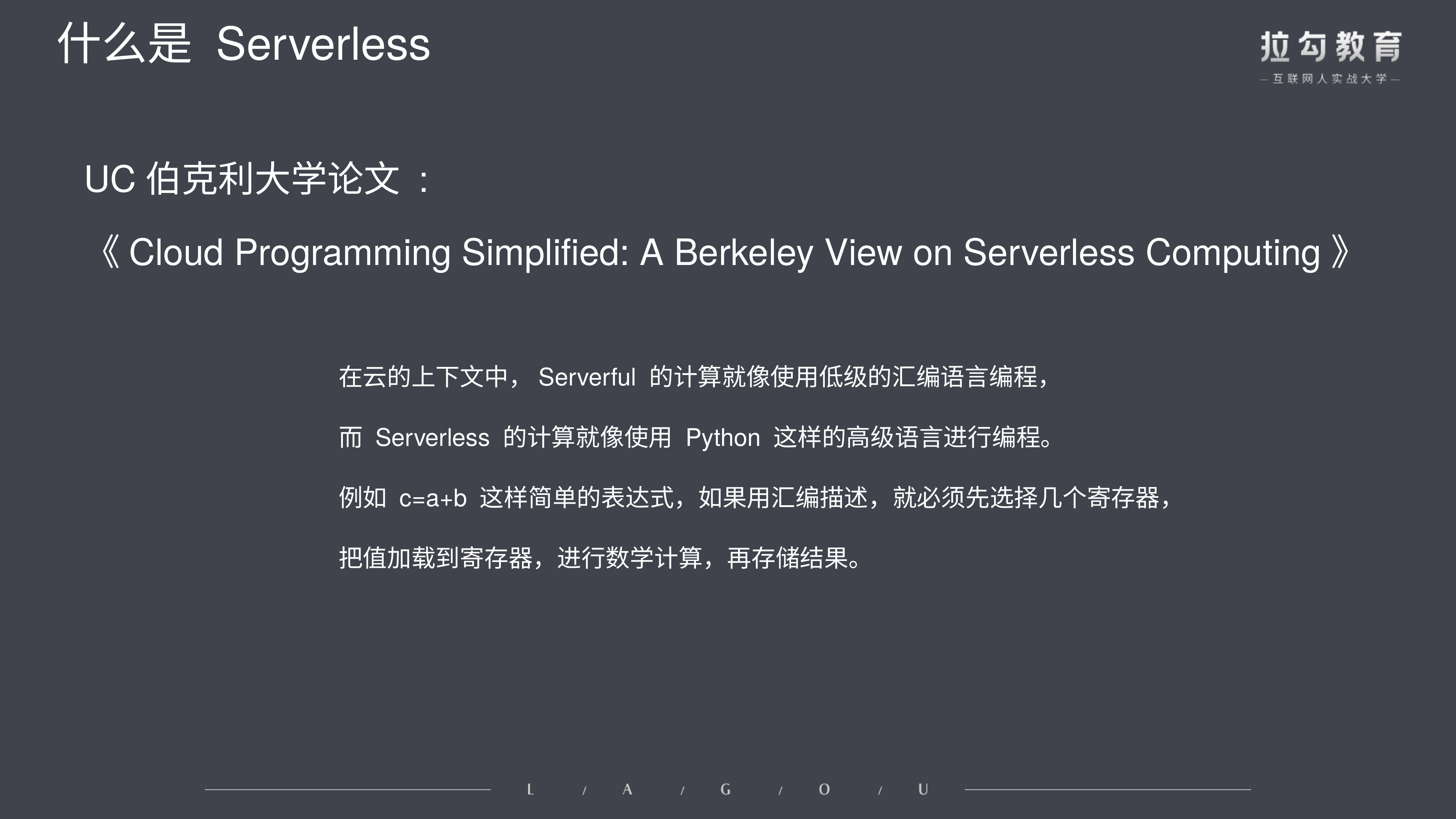

什么是 Serverless
UC伯克利大学论文 :
《Cloud Programming Simplified: A Berkeley View on Serverless Computing》
在云的上下文中，Serverful 的计算就像使用低级的汇编语言编程，
而 Serverless 的计算就像使用 Python 这样的高级语言进行编程。
例如 c=a+b 这样简单的表达式，如果用汇编描述，就必须先选择几个寄存器，
把值加载到寄存器，进行数学计算，再存储结果。